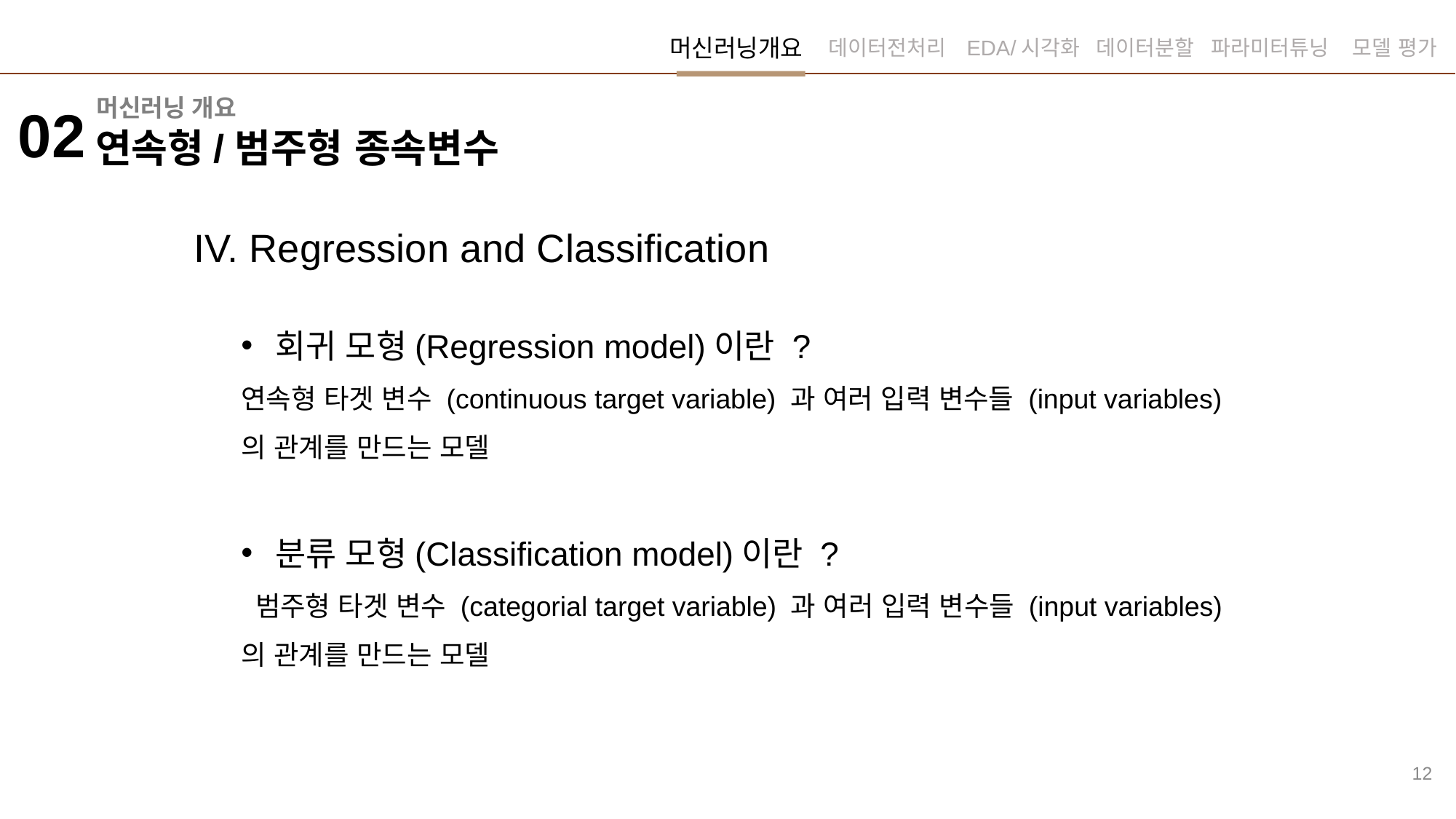

머신러닝개요
데이터전처리
EDA/시각화
데이터분할
파라미터튜닝
모델 평가

머신러닝 개요
02
연속형/범주형 종속변수

 Regression and Classification

회귀 모형(Regression model)이란 ?
연속형 타겟 변수 (continuous target variable) 과 여러 입력 변수들 (input variables)의 관계를 만드는 모델

분류 모형(Classification model)이란 ?
 범주형 타겟 변수 (categorial target variable) 과 여러 입력 변수들 (input variables)의 관계를 만드는 모델

12